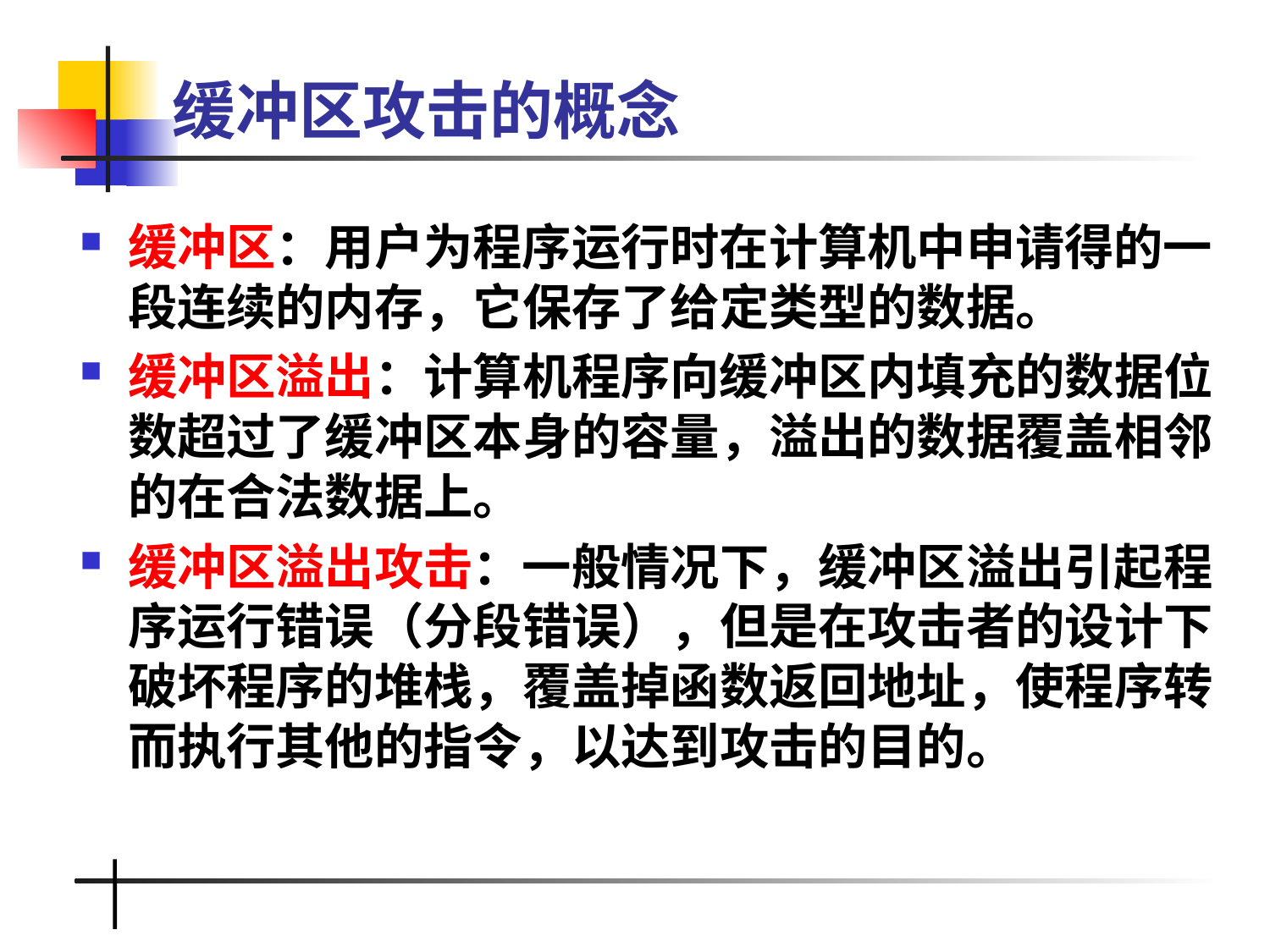

# 缓冲区攻击的概念
缓冲区：用户为程序运行时在计算机中申请得的一段连续的内存，它保存了给定类型的数据。
缓冲区溢出：计算机程序向缓冲区内填充的数据位数超过了缓冲区本身的容量，溢出的数据覆盖相邻的在合法数据上。
缓冲区溢出攻击：一般情况下，缓冲区溢出引起程序运行错误（分段错误），但是在攻击者的设计下破坏程序的堆栈，覆盖掉函数返回地址，使程序转而执行其他的指令，以达到攻击的目的。